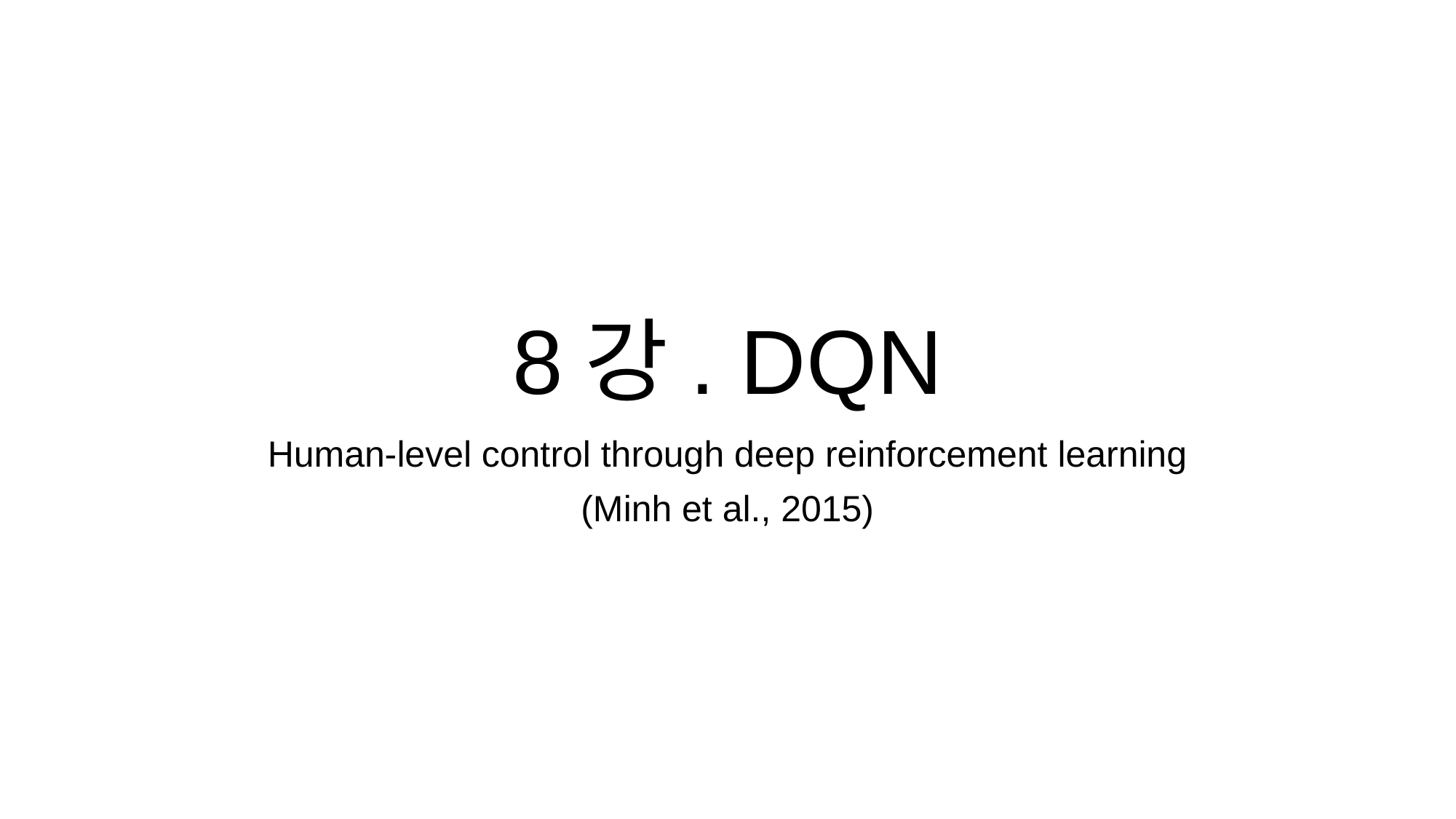

# 8강. DQN
Human-level control through deep reinforcement learning
(Minh et al., 2015)